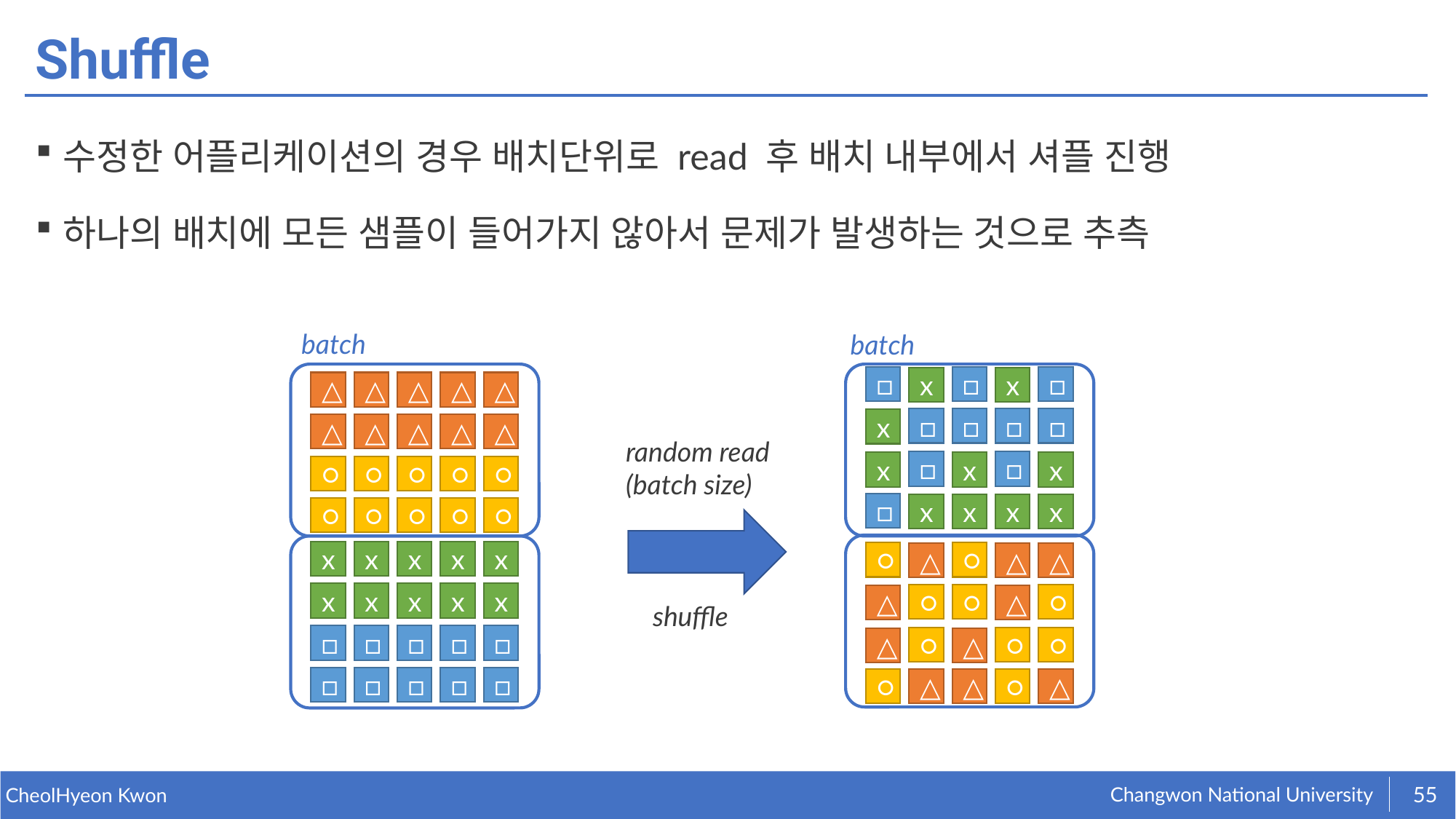

# Shuffle
수정한 어플리케이션의 경우 배치단위로 read 후 배치 내부에서 셔플 진행
하나의 배치에 모든 샘플이 들어가지 않아서 문제가 발생하는 것으로 추측

batch
batch

□
□
□
x
x
△
△
△
△
△
□
□
□
□
x
△
△
△
△
△
random read (batch size)
□
□
x
x
x
○
○
○
○
○
□
x
x
x
x
○
○
○
○
○

x
x
x
x
x
○
○
△
△
△
x
x
x
x
x
○
○
○
△
△
shuffle
□
□
□
□
□
○
○
○
△
△
□
□
□
□
□
○
△
△
○
△
55